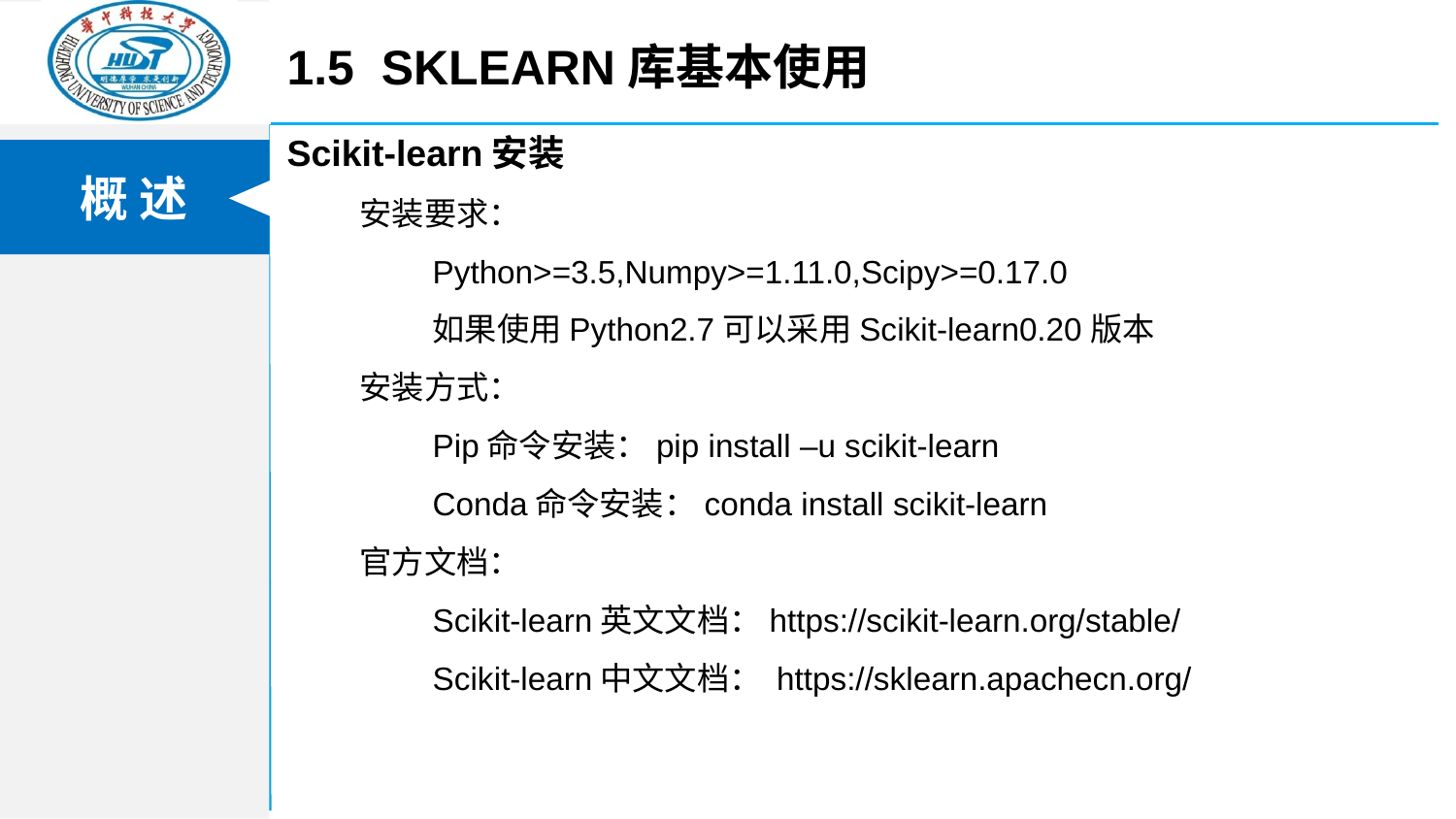

1.5  Sklearn库基本使用
Scikit-learn安装
安装要求：
Python>=3.5,Numpy>=1.11.0,Scipy>=0.17.0
如果使用Python2.7可以采用Scikit-learn0.20版本
安装方式：
Pip命令安装：pip install –u scikit-learn
Conda命令安装：conda install scikit-learn
官方文档：
Scikit-learn英文文档：https://scikit-learn.org/stable/
Scikit-learn中文文档： https://sklearn.apachecn.org/